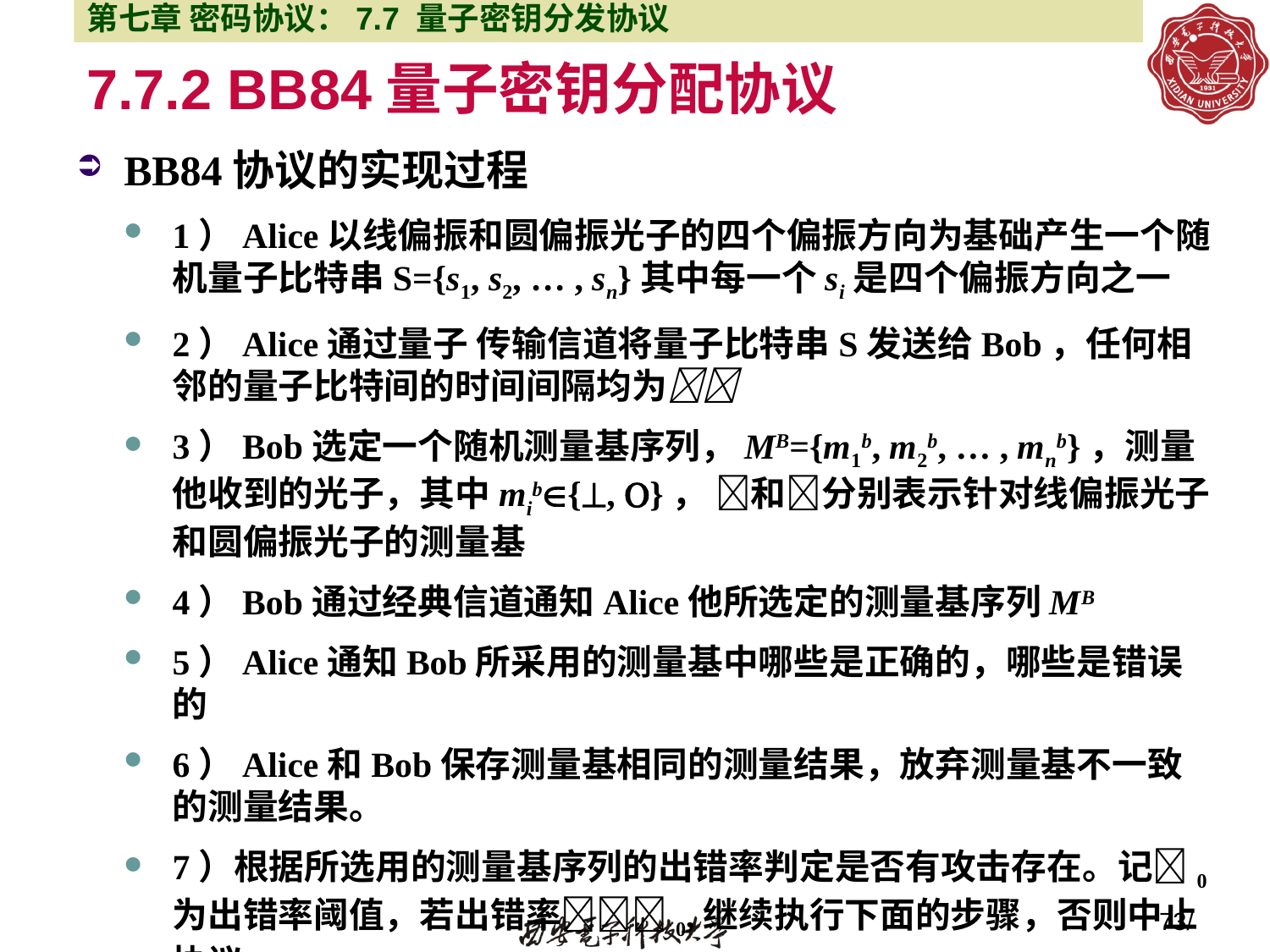

第七章 密码协议：7.7 量子密钥分发协议
# 7.7.2 BB84量子密钥分配协议
BB84协议的实现过程
1）Alice以线偏振和圆偏振光子的四个偏振方向为基础产生一个随机量子比特串S={s1, s2, … , sn}其中每一个si是四个偏振方向之一
2）Alice通过量子 传输信道将量子比特串S发送给Bob，任何相邻的量子比特间的时间间隔均为Δτ
3）Bob选定一个随机测量基序列，MB={m1b, m2b, … , mnb}，测量他收到的光子，其中mib∈{⊥, Ο}， ⊥和Ο分别表示针对线偏振光子和圆偏振光子的测量基
4）Bob通过经典信道通知Alice他所选定的测量基序列MB
5）Alice通知Bob所采用的测量基中哪些是正确的，哪些是错误的
6）Alice和Bob保存测量基相同的测量结果，放弃测量基不一致的测量结果。
7）根据所选用的测量基序列的出错率判定是否有攻击存在。记ξ0为出错率阈值，若出错率ξ≤ξ0,继续执行下面的步骤，否则中止协议
73/